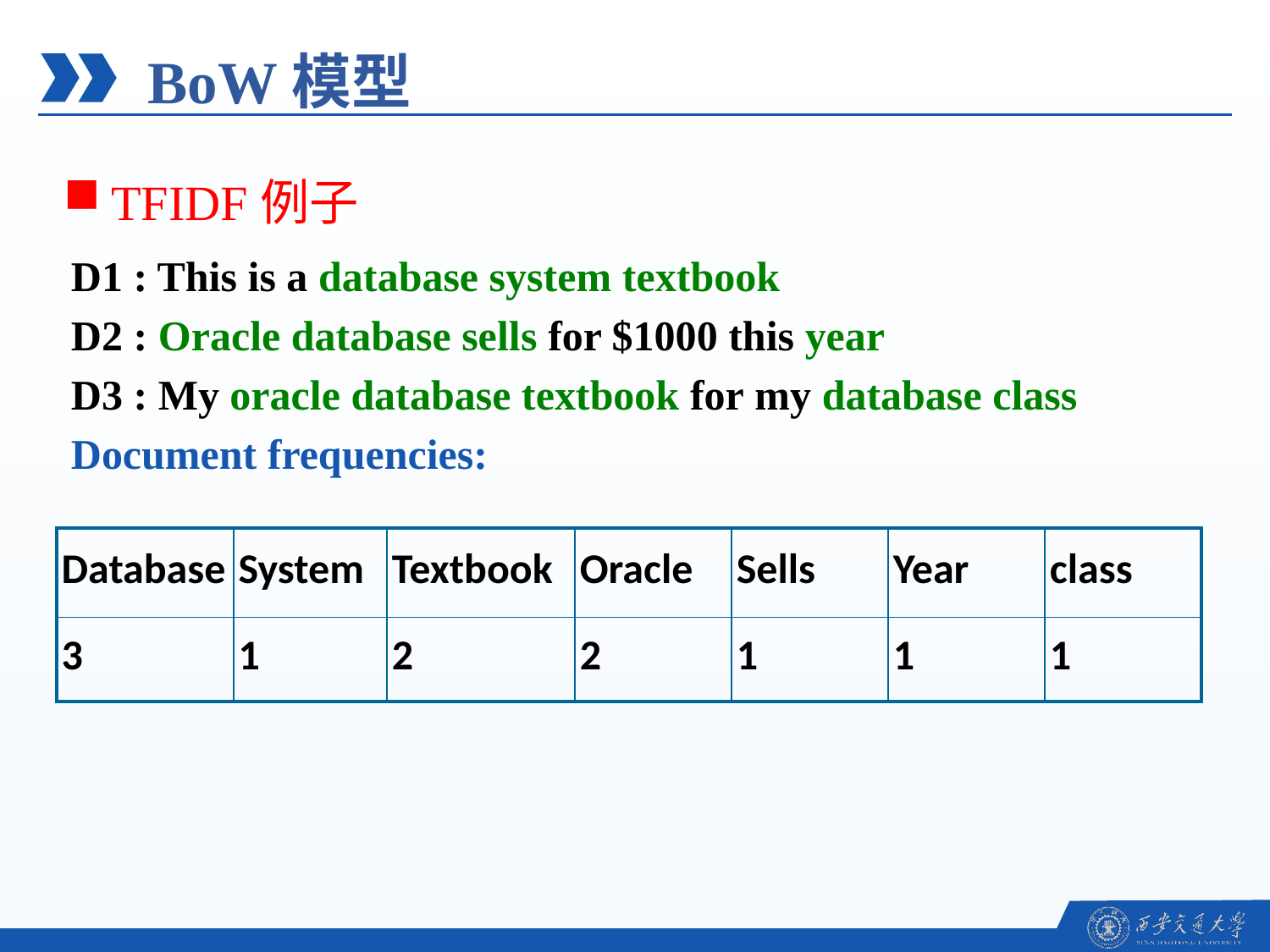

BoW模型
TFIDF例子
D1 : This is a database system textbook
D2 : Oracle database sells for $1000 this year
D3 : My oracle database textbook for my database class
Document frequencies:

| Database | System | Textbook | Oracle | Sells | Year | class |
| --- | --- | --- | --- | --- | --- | --- |
| 3 | 1 | 2 | 2 | 1 | 1 | 1 |